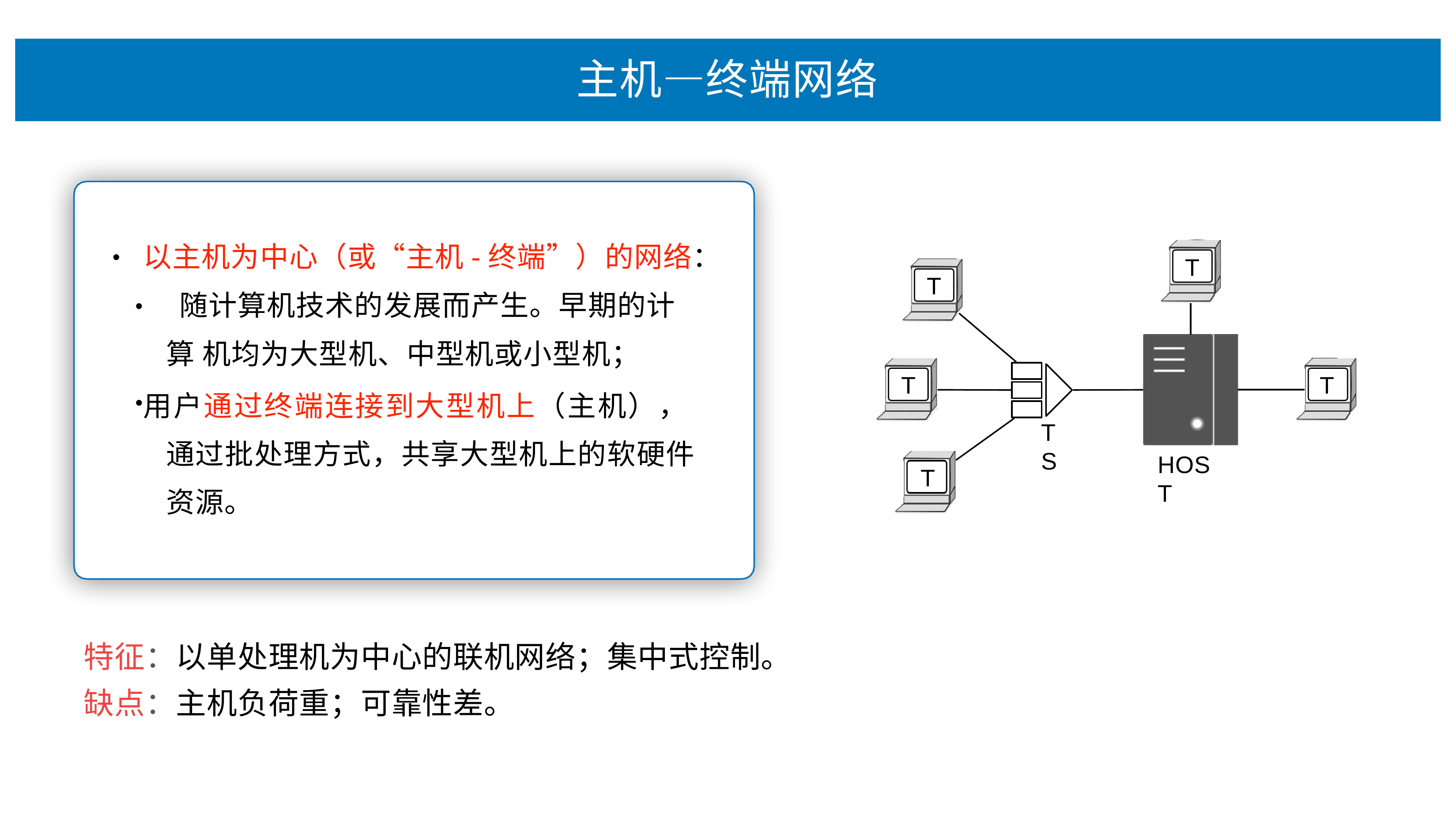

# 主机—终端⽹络

以主机为中⼼（或“主机-终端”）的⽹络：  随计算机技术的发展⽽产⽣。早期的计算 机均为⼤型机、中型机或⼩型机；
⽤户通过终端连接到⼤型机上（主机），  通过批处理⽅式，共享⼤型机上的软硬件 资源。

•
T

T
•

T
T

•

TS

HOST

T
特征：以单处理机为中⼼的联机⽹络；集中式控制。 缺点：主机负荷重；可靠性差。